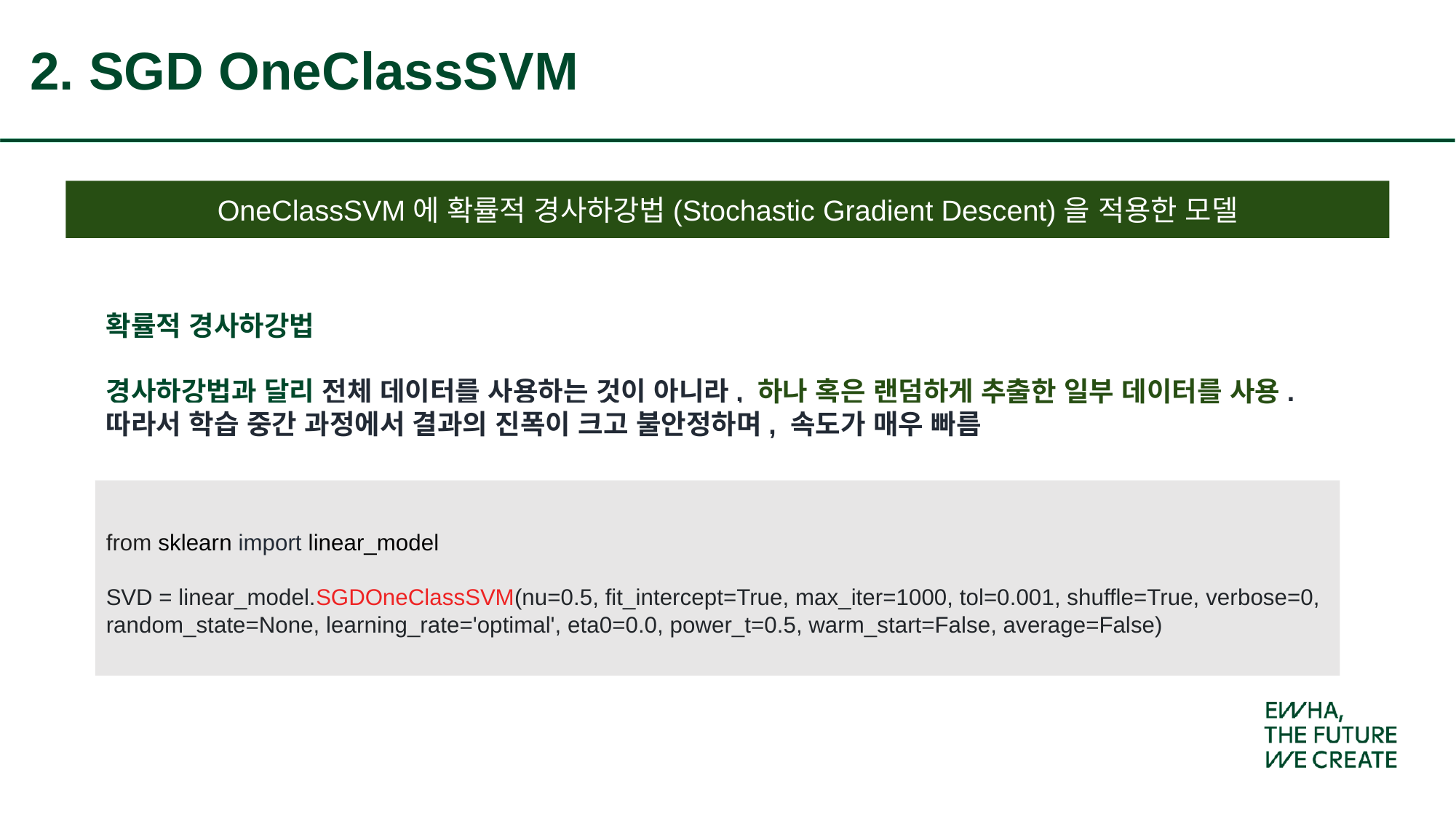

# 2. SGD OneClassSVM
OneClassSVM에 확률적 경사하강법(Stochastic Gradient Descent)을 적용한 모델
확률적 경사하강법

경사하강법과 달리 전체 데이터를 사용하는 것이 아니라, 하나 혹은 랜덤하게 추출한 일부 데이터를 사용. 따라서 학습 중간 과정에서 결과의 진폭이 크고 불안정하며, 속도가 매우 빠름
from sklearn import linear_model

SVD = linear_model.SGDOneClassSVM(nu=0.5, fit_intercept=True, max_iter=1000, tol=0.001, shuffle=True, verbose=0, random_state=None, learning_rate='optimal', eta0=0.0, power_t=0.5, warm_start=False, average=False)